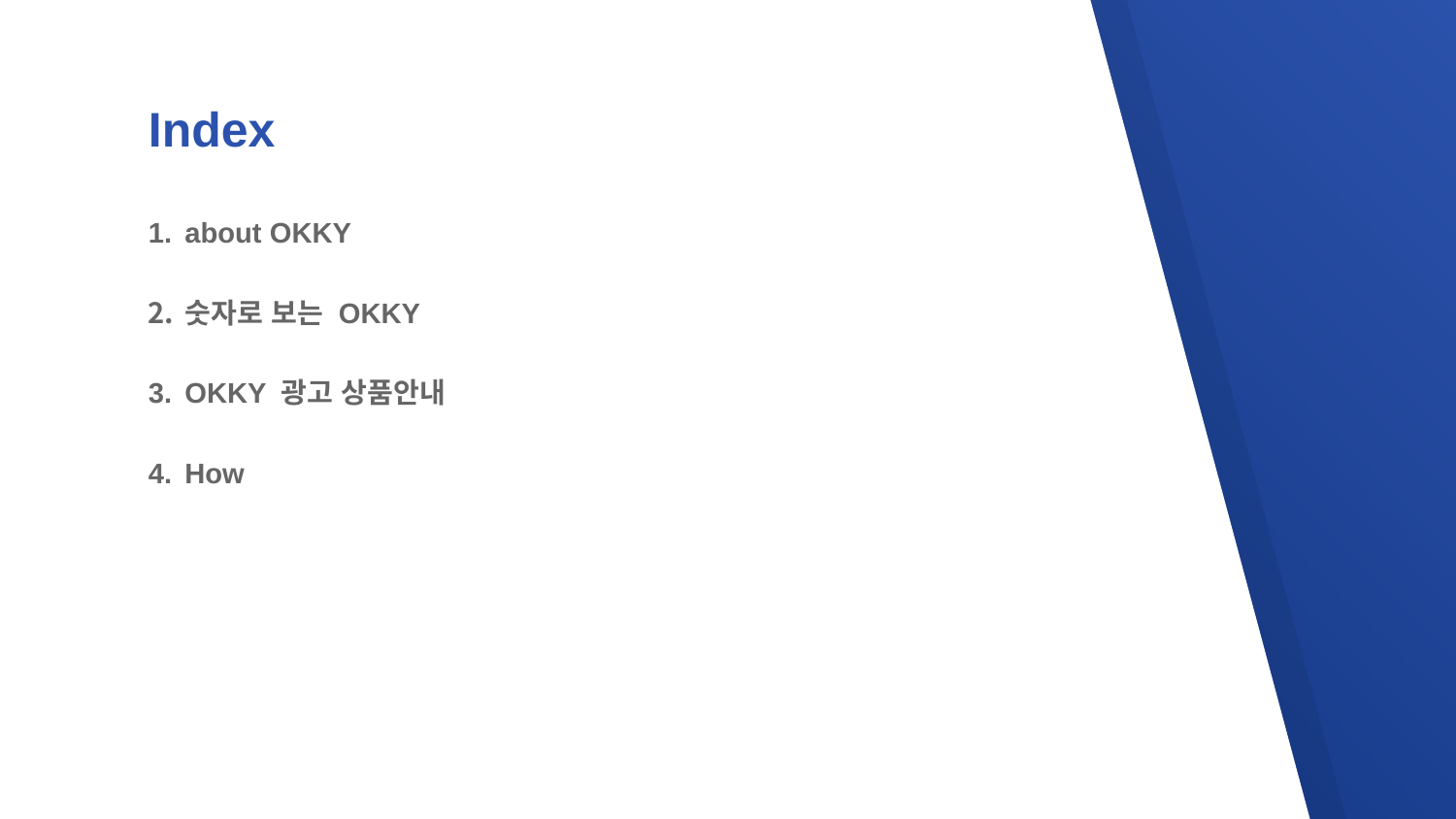

# Index
about OKKY
숫자로 보는 OKKY
OKKY 광고 상품안내
How